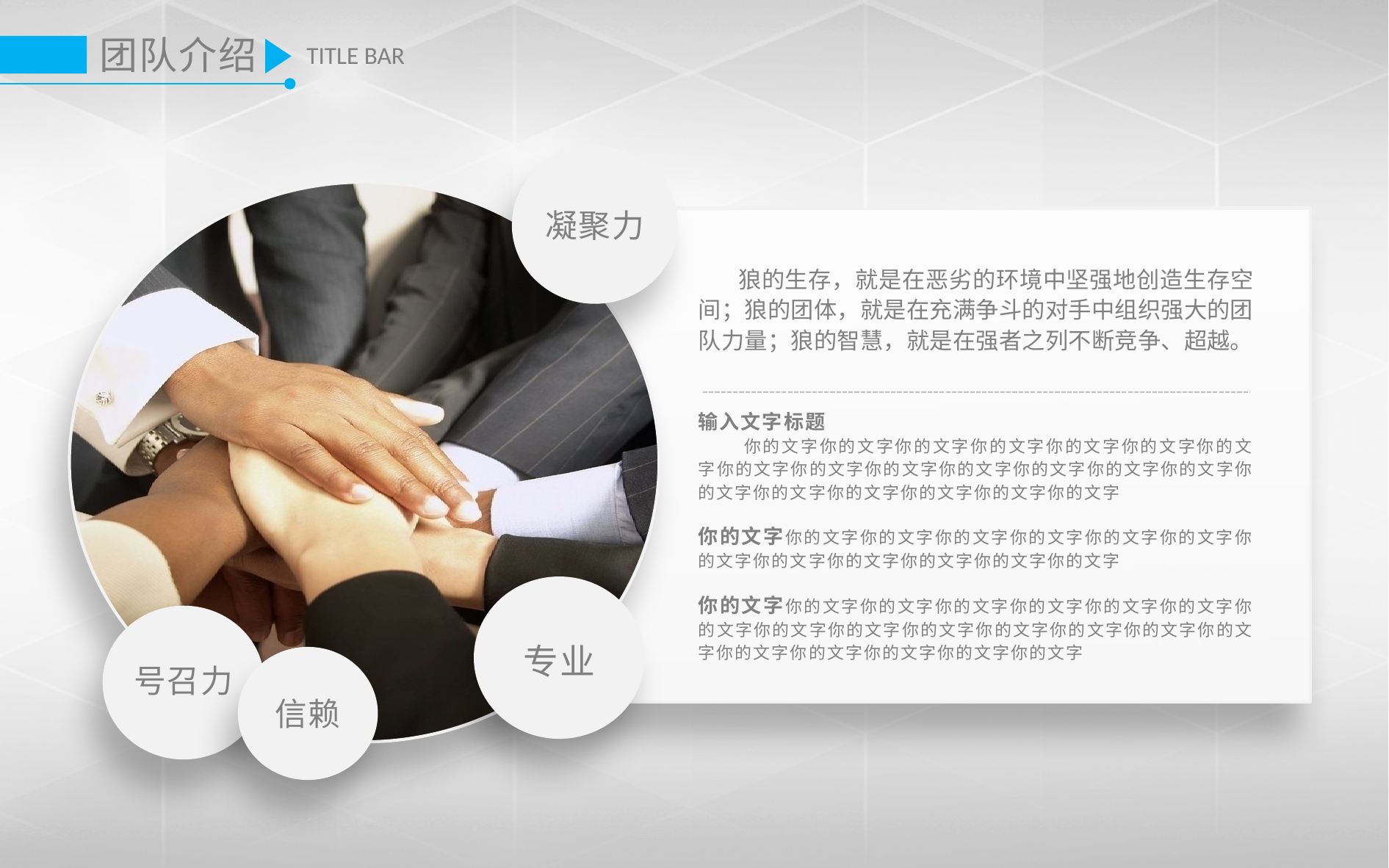

团队介绍
TITLE BAR

凝聚力

      狼的生存，就是在恶劣的环境中坚强地创造生存空间；狼的团体，就是在充满争斗的对手中组织强大的团队力量；狼的智慧，就是在强者之列不断竞争、超越。
输入文字标题
       你的文字你的文字你的文字你的文字你的文字你的文字你的文字你的文字你的文字你的文字你的文字你的文字你的文字你的文字你的文字你的文字你的文字你的文字你的文字你的文字

你的文字你的文字你的文字你的文字你的文字你的文字你的文字你的文字你的文字你的文字你的文字你的文字你的文字

你的文字你的文字你的文字你的文字你的文字你的文字你的文字你的文字你的文字你的文字你的文字你的文字你的文字你的文字你的文字你的文字你的文字你的文字你的文字你的文字

专业

号召力

信赖